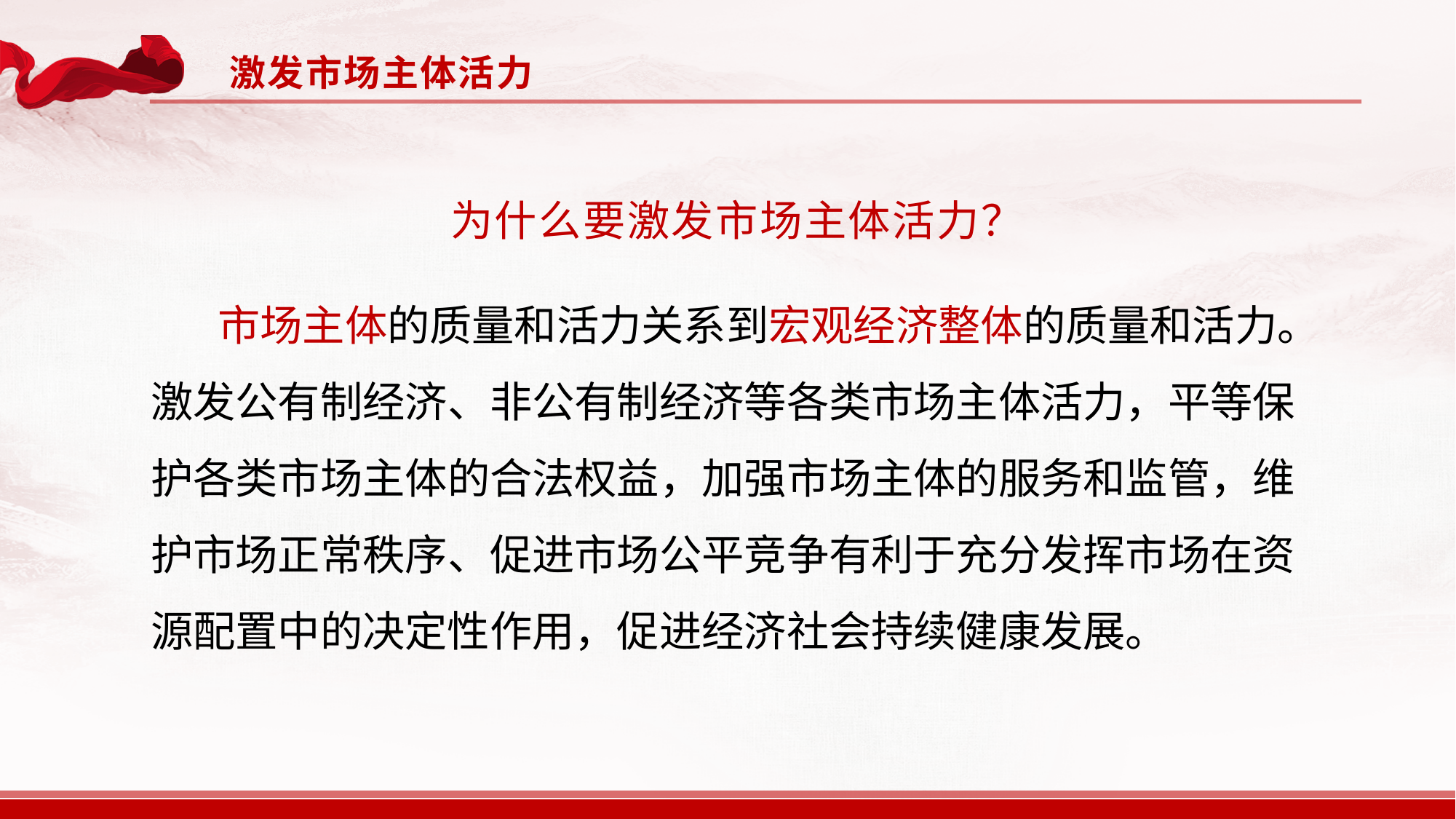

激发市场主体活力
 为什么要激发市场主体活力？
      市场主体的质量和活力关系到宏观经济整体的质量和活力。激发公有制经济、非公有制经济等各类市场主体活力，平等保护各类市场主体的合法权益，加强市场主体的服务和监管，维护市场正常秩序、促进市场公平竞争有利于充分发挥市场在资源配置中的决定性作用，促进经济社会持续健康发展。